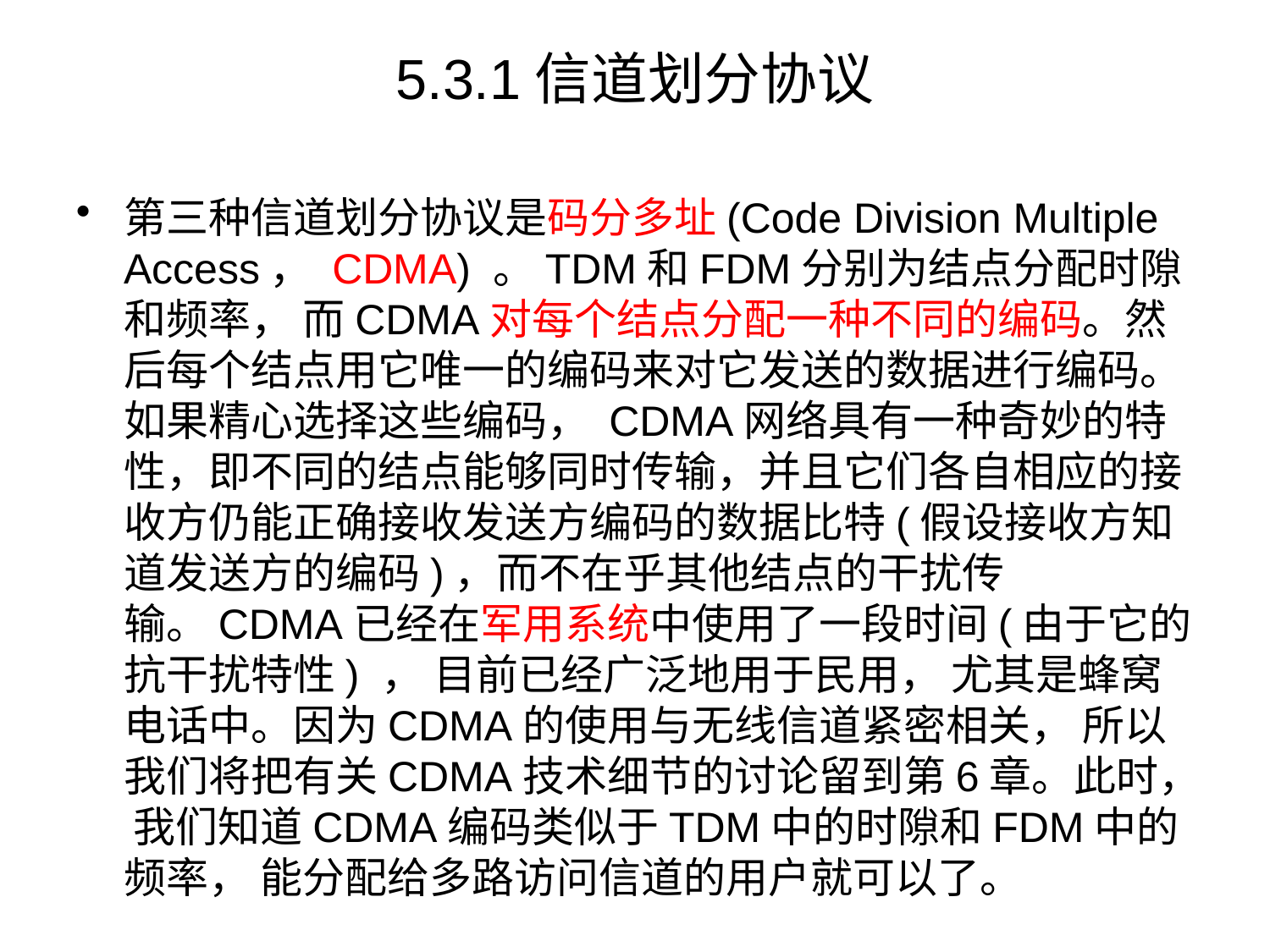

# 5.3.1信道划分协议
第三种信道划分协议是码分多址(Code Division Multiple Access， CDMA) 。TDM和FDM分别为结点分配时隙和频率， 而CDMA对每个结点分配一种不同的编码。然后每个结点用它唯一的编码来对它发送的数据进行编码。如果精心选择这些编码， CDMA网络具有一种奇妙的特性，即不同的结点能够同时传输，并且它们各自相应的接收方仍能正确接收发送方编码的数据比特(假设接收方知道发送方的编码)，而不在乎其他结点的干扰传输。CDMA已经在军用系统中使用了一段时间(由于它的抗干扰特性) ， 目前已经广泛地用于民用， 尤其是蜂窝电话中。因为CDMA的使用与无线信道紧密相关， 所以我们将把有关CDMA技术细节的讨论留到第6章。此时， 我们知道CDMA编码类似于TDM中的时隙和FDM中的频率， 能分配给多路访问信道的用户就可以了。